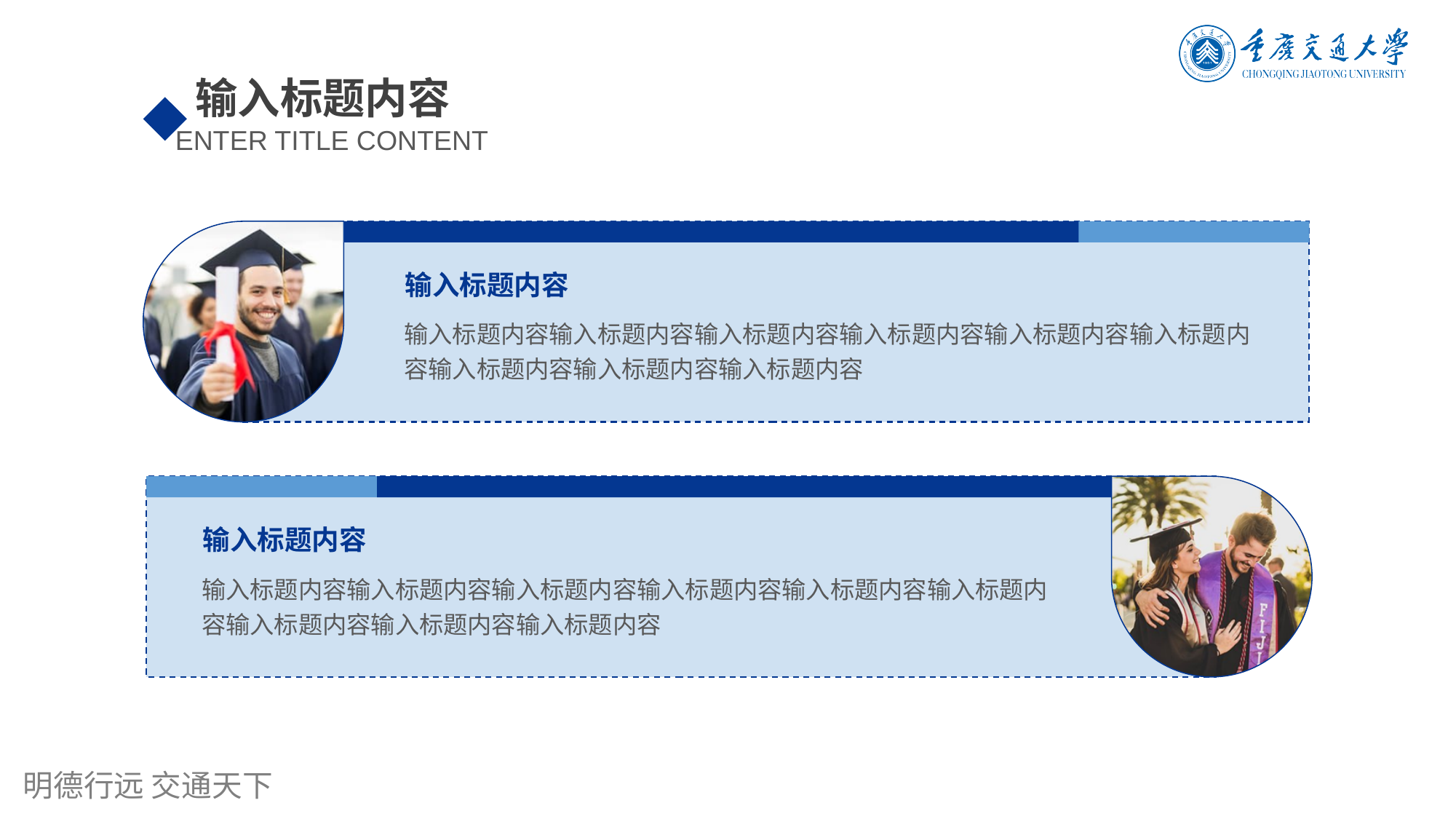

输入标题内容

ENTER TITLE CONTENT

输入标题内容
输入标题内容输入标题内容输入标题内容输入标题内容输入标题内容输入标题内容输入标题内容输入标题内容输入标题内容

输入标题内容
输入标题内容输入标题内容输入标题内容输入标题内容输入标题内容输入标题内容输入标题内容输入标题内容输入标题内容